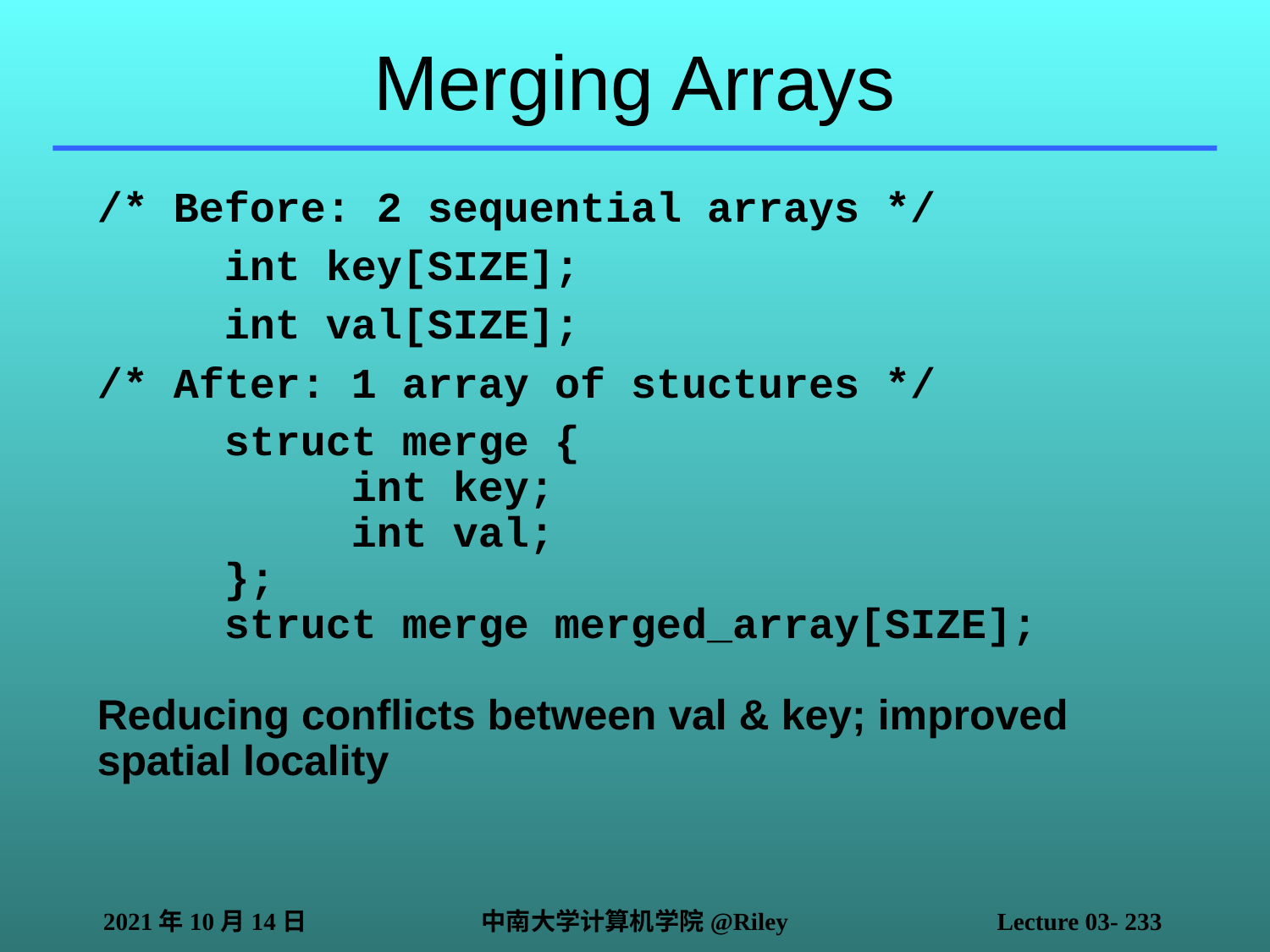

# Merging Arrays

/* Before: 2 sequential arrays */
	int key[SIZE];
	int val[SIZE];
/* After: 1 array of stuctures */
	struct merge {
		int key;
		int val;
	};
	struct merge merged_array[SIZE];
Reducing conflicts between val & key; improved spatial locality
2021年10月14日
中南大学计算机学院@Riley
Lecture 03- 233